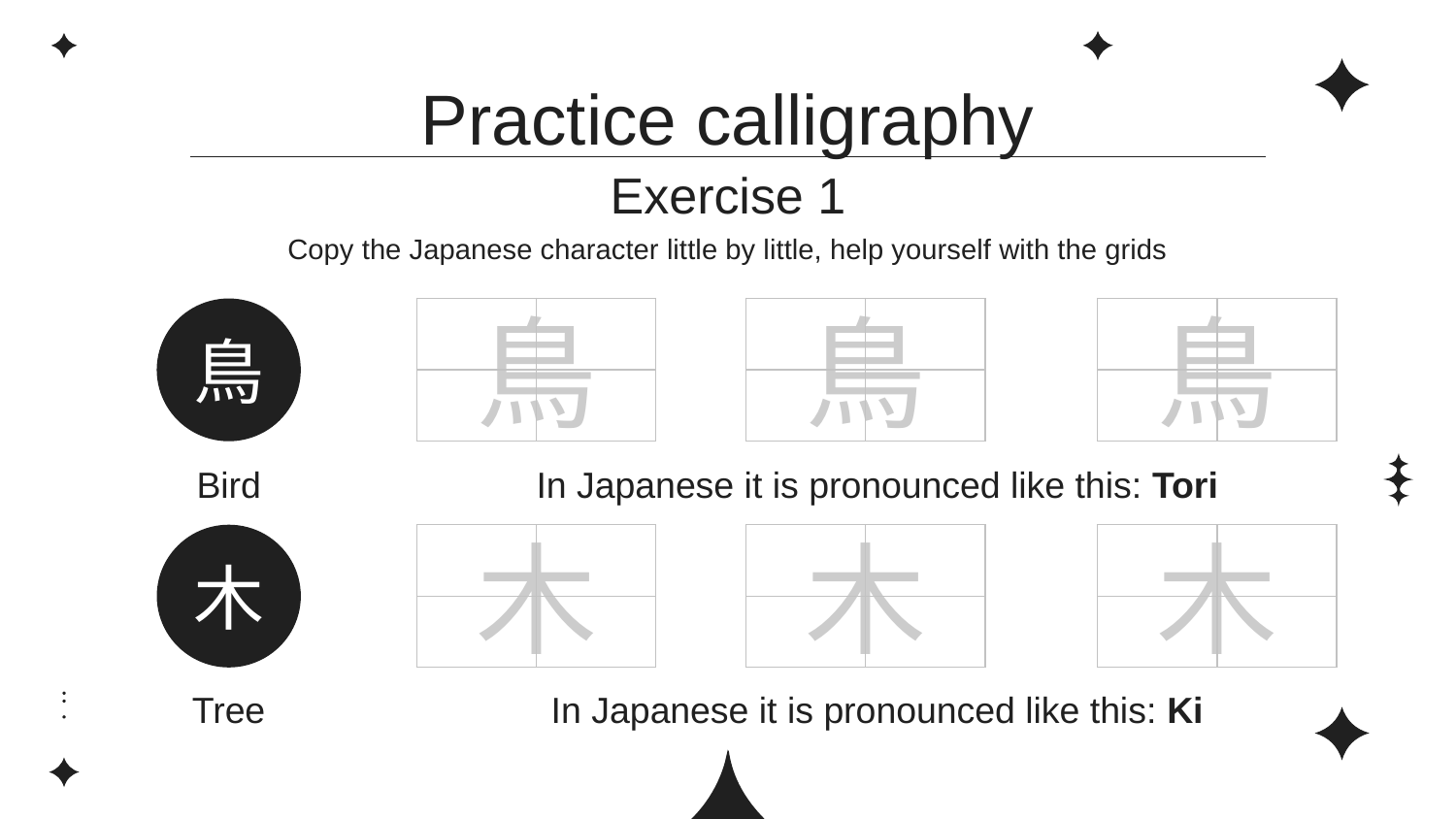

# Practice calligraphy
Exercise 1
Copy the Japanese character little by little, help yourself with the grids
|  |  |
| --- | --- |
|  |  |
|  |  |
| --- | --- |
|  |  |
|  |  |
| --- | --- |
|  |  |

鳥
鳥
鳥
鳥
Bird
In Japanese it is pronounced like this: Tori
|  |  |
| --- | --- |
|  |  |
|  |  |
| --- | --- |
|  |  |
|  |  |
| --- | --- |
|  |  |
木
木
木
木
Tree
In Japanese it is pronounced like this: Ki